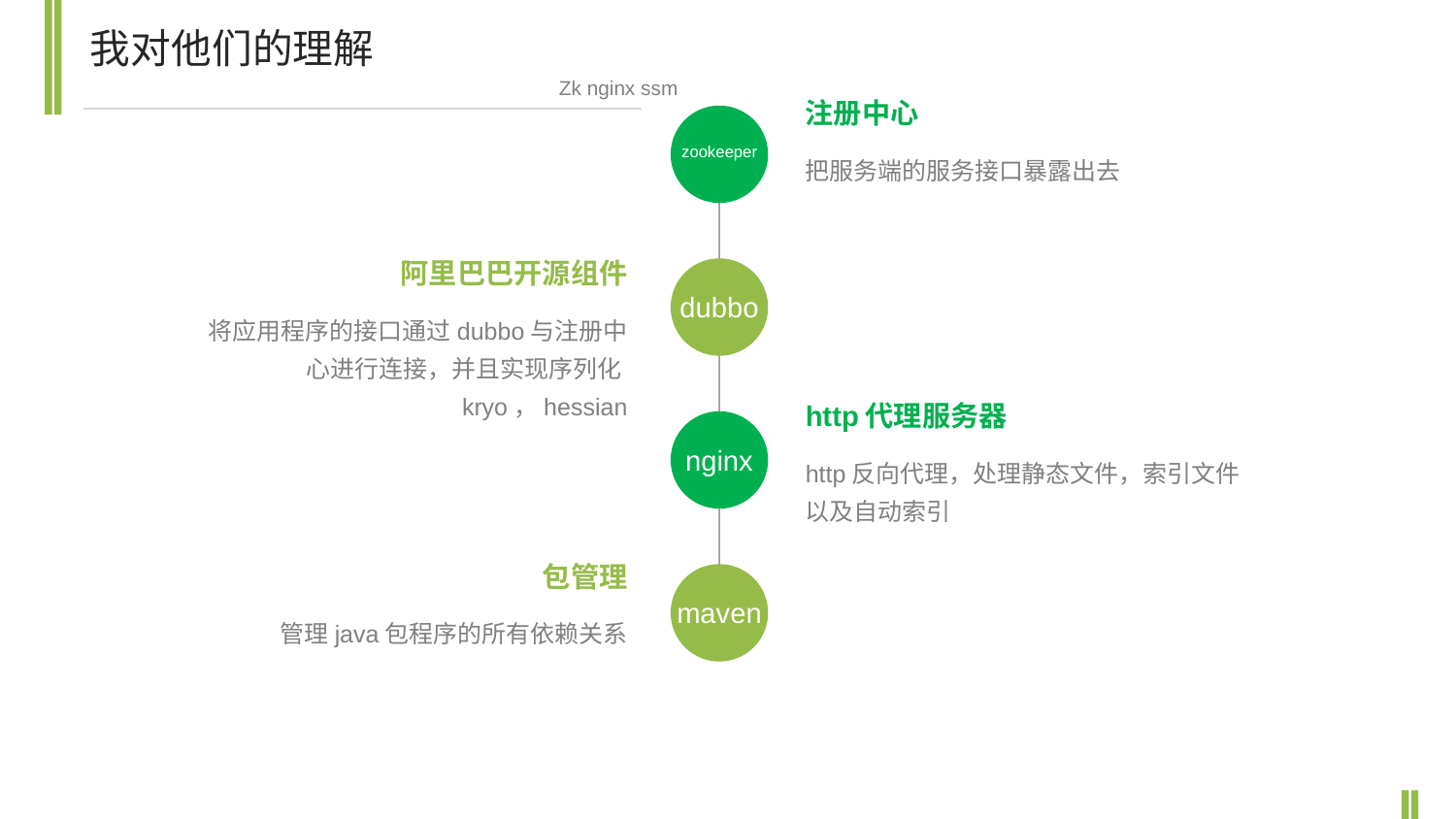

我对他们的理解
Zk nginx ssm
注册中心

zookeeper
把服务端的服务接口暴露出去
阿里巴巴开源组件

dubbo
将应用程序的接口通过dubbo与注册中心进行连接，并且实现序列化kryo，hessian
http代理服务器

nginx
http反向代理，处理静态文件，索引文件以及自动索引
包管理

maven
管理java包程序的所有依赖关系